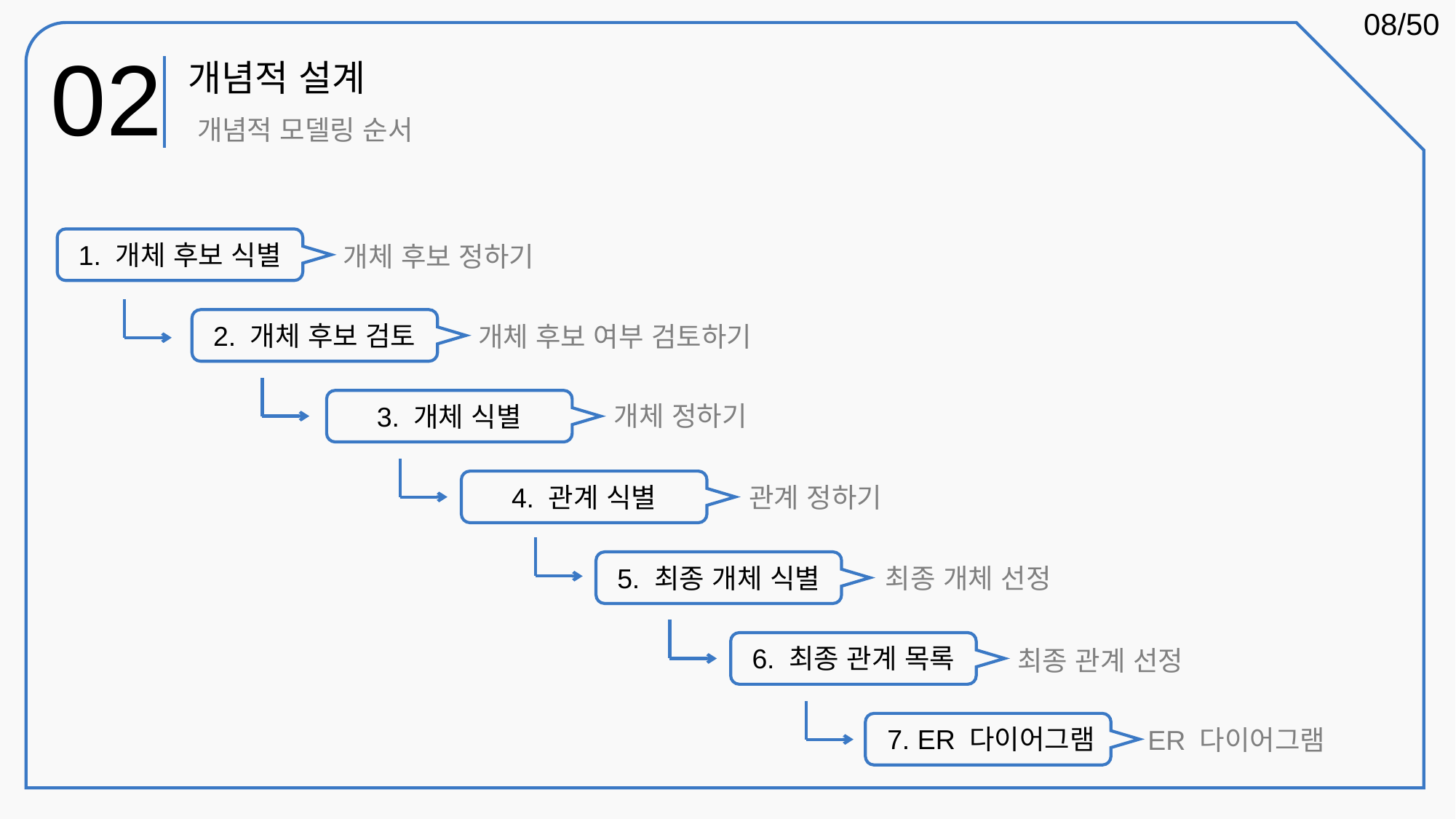

08/50

02
개념적 설계
- TV 속에 나오는 제품에 대한 정보를 소비자들에게 빠르고 정확하게 제공할 수 있다.
- 협찬을 제공하는 기업의 입장에서 보면 협찬하는 제품에 대한 소비자의 접근성이 증가하기 때문에 기업의 이익창출에 기여할 수 있다.
- 현재 소비자들이 원하는 트렌드에 대한 정보를 각종 분야에서 활용될 수 있도록 정보를 제공할 수 있다.

개념적 모델링 순서

1. 개체 후보 식별
개체 후보 정하기

2. 개체 후보 검토
개체 후보 여부 검토하기

개체 정하기
3. 개체 식별

4. 관계 식별
관계 정하기

5. 최종 개체 식별
최종 개체 선정

6. 최종 관계 목록
최종 관계 선정
7. ER 다이어그램
ER 다이어그램